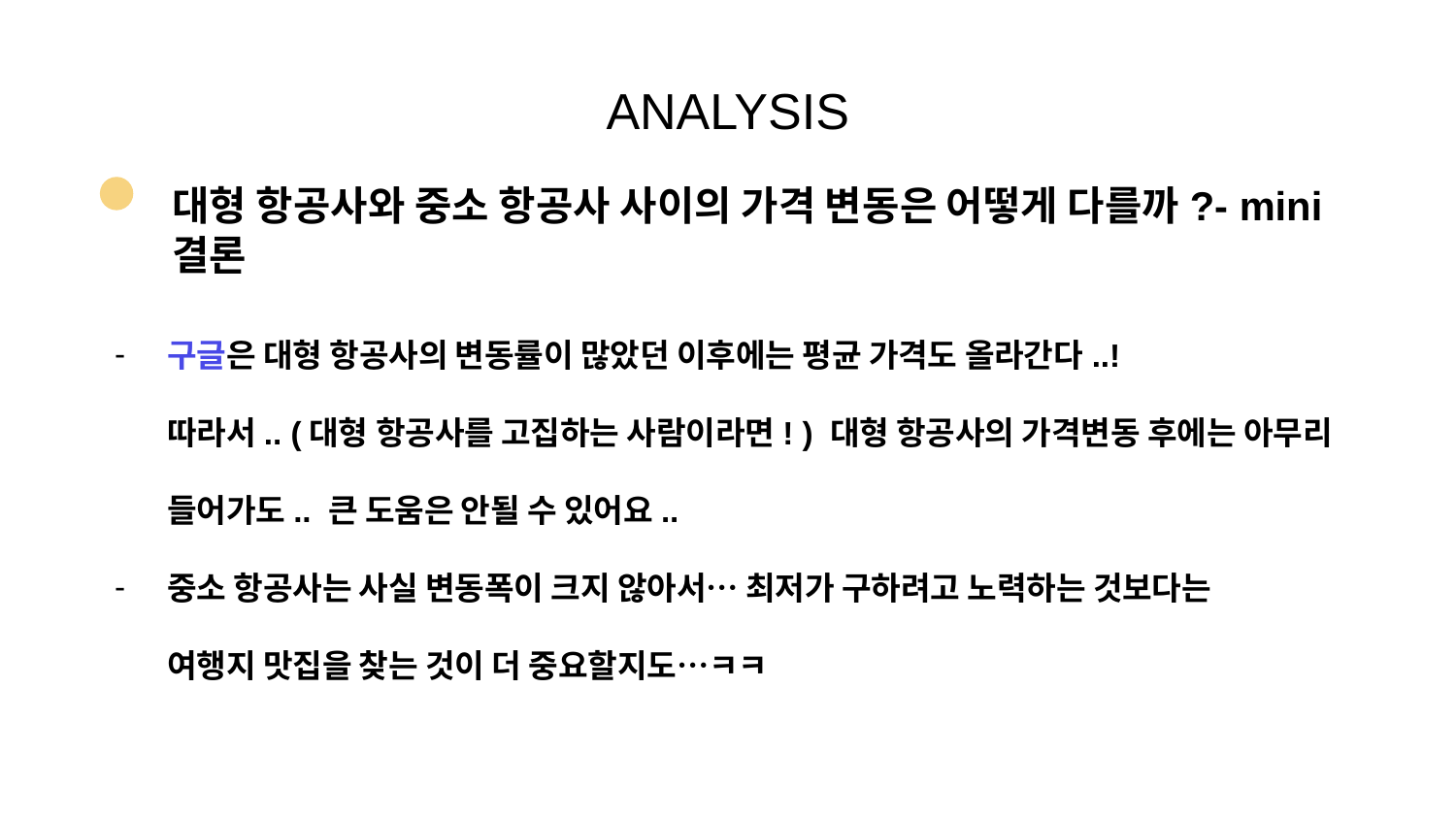

# ANALYSIS
대형 항공사와 중소 항공사 사이의 가격 변동은 어떻게 다를까?- mini 결론

구글은 대형 항공사의 변동률이 많았던 이후에는 평균 가격도 올라간다..!
따라서.. (대형 항공사를 고집하는 사람이라면! ) 대형 항공사의 가격변동 후에는 아무리 들어가도.. 큰 도움은 안될 수 있어요..
중소 항공사는 사실 변동폭이 크지 않아서… 최저가 구하려고 노력하는 것보다는
여행지 맛집을 찾는 것이 더 중요할지도…ㅋㅋ